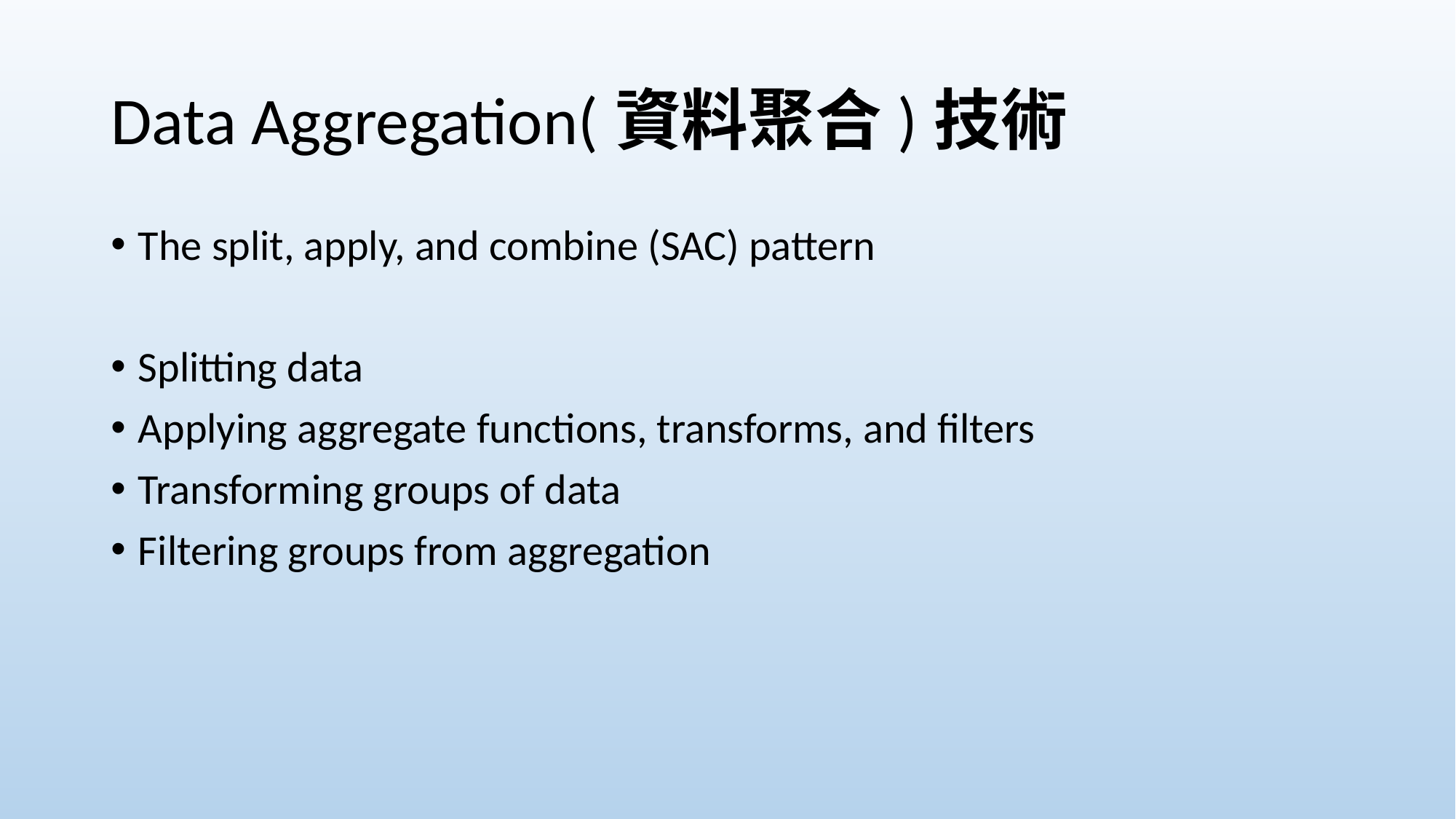

# Data Aggregation(資料聚合)技術
The split, apply, and combine (SAC) pattern

Splitting data
Applying aggregate functions, transforms, and filters
Transforming groups of data
Filtering groups from aggregation